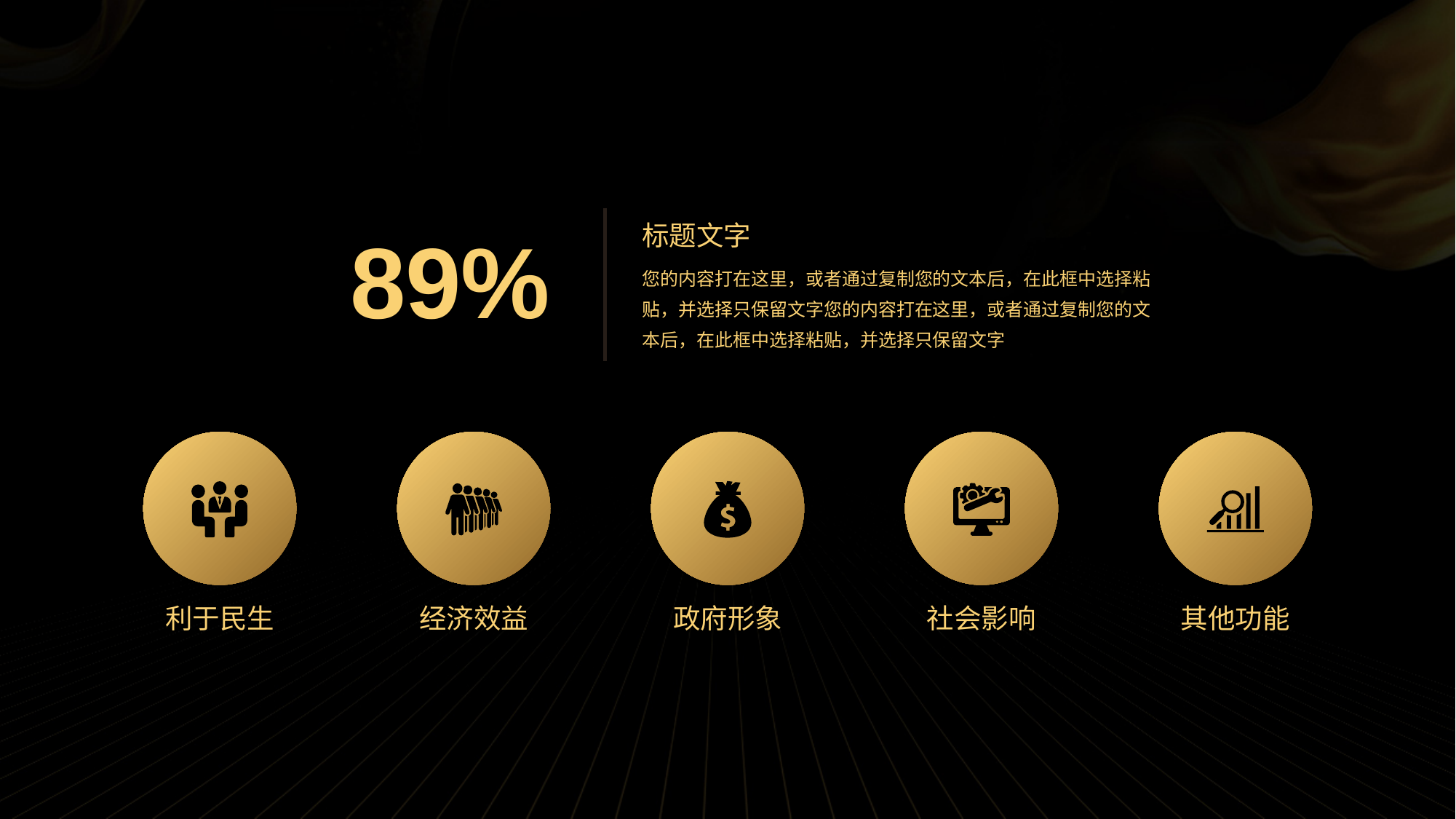

89%
标题文字
您的内容打在这里，或者通过复制您的文本后，在此框中选择粘贴，并选择只保留文字您的内容打在这里，或者通过复制您的文本后，在此框中选择粘贴，并选择只保留文字

利于民生
经济效益
政府形象
社会影响
其他功能